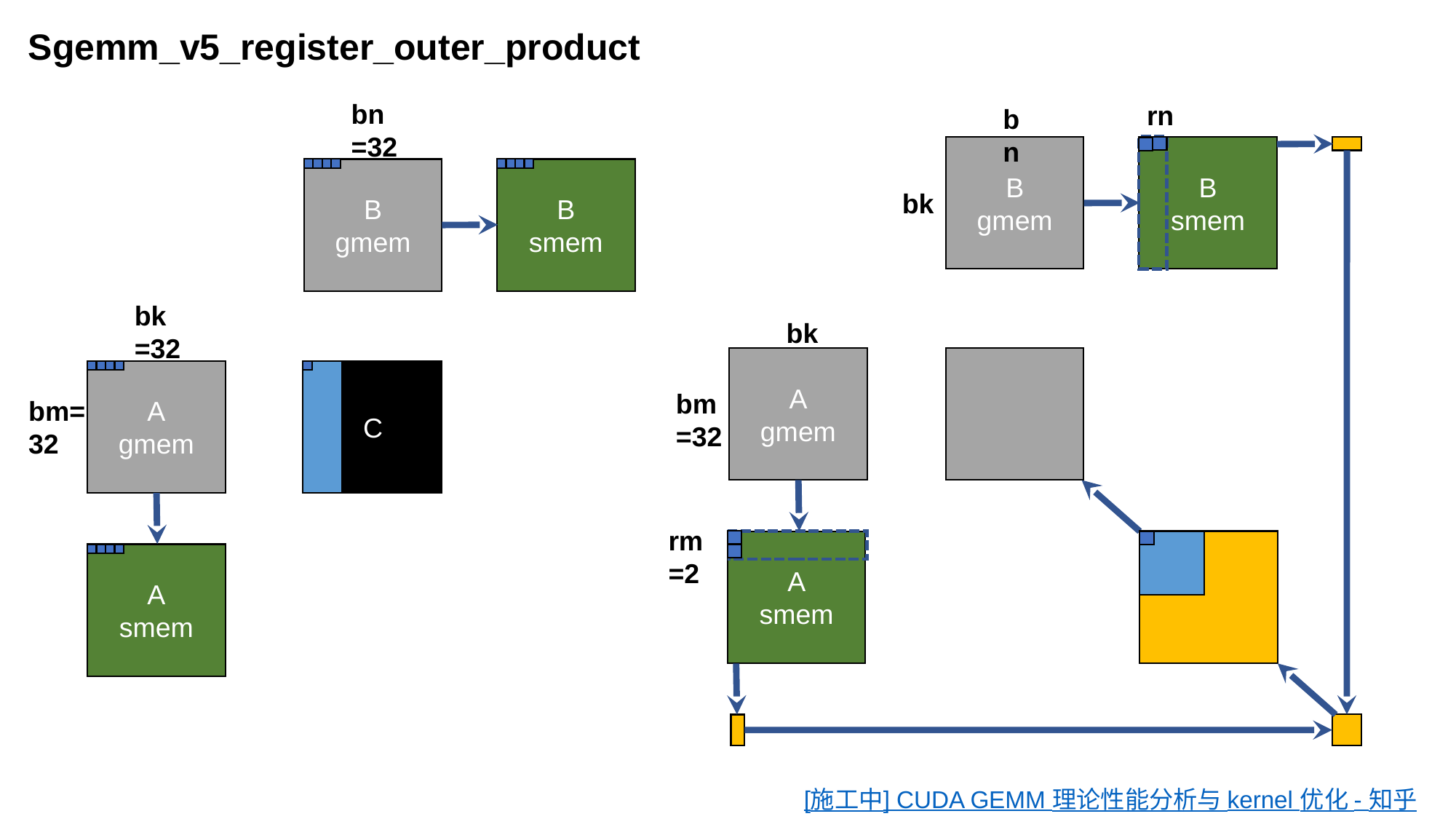

Sgemm_v5_register_outer_product
bn
=32
rn
bn

B
gmem
B
smem

B
gmem

B
smem

bk

bk
=32
bk
A
gmem

A
gmem

C
bm
=32
bm=32
rm
=2

A
smem
A
smem

[施工中] CUDA GEMM 理论性能分析与 kernel 优化 - 知乎